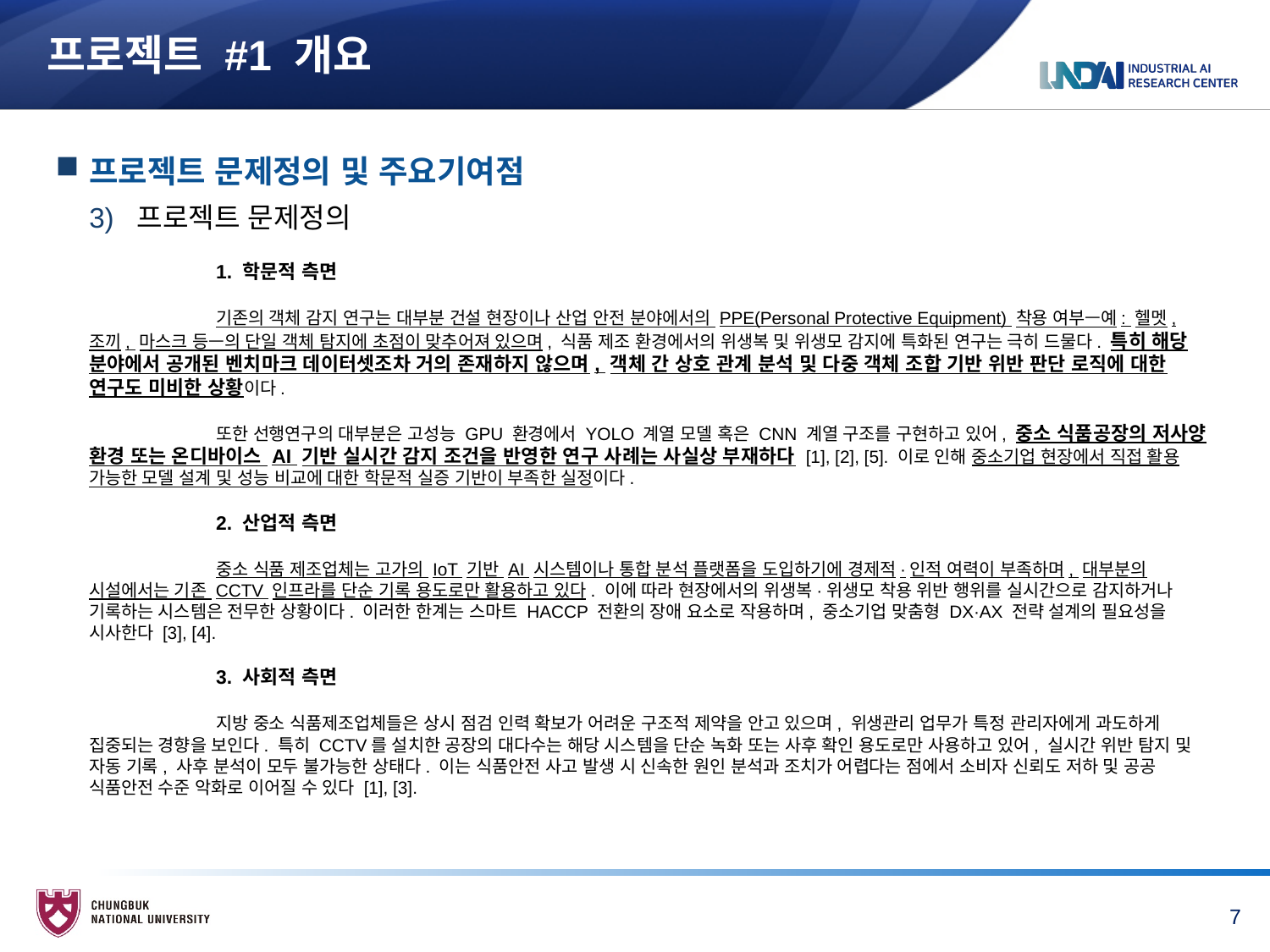

# 프로젝트 #1 개요
프로젝트 문제정의 및 주요기여점
프로젝트 문제정의
		1. 학문적 측면
		기존의 객체 감지 연구는 대부분 건설 현장이나 산업 안전 분야에서의 PPE(Personal Protective Equipment) 착용 여부—예: 헬멧, 조끼, 마스크 등—의 단일 객체 탐지에 초점이 맞추어져 있으며, 식품 제조 환경에서의 위생복 및 위생모 감지에 특화된 연구는 극히 드물다. 특히 해당 분야에서 공개된 벤치마크 데이터셋조차 거의 존재하지 않으며, 객체 간 상호 관계 분석 및 다중 객체 조합 기반 위반 판단 로직에 대한 연구도 미비한 상황이다.
		또한 선행연구의 대부분은 고성능 GPU 환경에서 YOLO 계열 모델 혹은 CNN 계열 구조를 구현하고 있어, 중소 식품공장의 저사양 환경 또는 온디바이스 AI 기반 실시간 감지 조건을 반영한 연구 사례는 사실상 부재하다 [1], [2], [5]. 이로 인해 중소기업 현장에서 직접 활용 가능한 모델 설계 및 성능 비교에 대한 학문적 실증 기반이 부족한 실정이다.
		2. 산업적 측면
		중소 식품 제조업체는 고가의 IoT 기반 AI 시스템이나 통합 분석 플랫폼을 도입하기에 경제적·인적 여력이 부족하며, 대부분의 시설에서는 기존 CCTV 인프라를 단순 기록 용도로만 활용하고 있다. 이에 따라 현장에서의 위생복·위생모 착용 위반 행위를 실시간으로 감지하거나 기록하는 시스템은 전무한 상황이다. 이러한 한계는 스마트 HACCP 전환의 장애 요소로 작용하며, 중소기업 맞춤형 DX·AX 전략 설계의 필요성을 시사한다 [3], [4].
		3. 사회적 측면
		지방 중소 식품제조업체들은 상시 점검 인력 확보가 어려운 구조적 제약을 안고 있으며, 위생관리 업무가 특정 관리자에게 과도하게 집중되는 경향을 보인다. 특히 CCTV를 설치한 공장의 대다수는 해당 시스템을 단순 녹화 또는 사후 확인 용도로만 사용하고 있어, 실시간 위반 탐지 및 자동 기록, 사후 분석이 모두 불가능한 상태다. 이는 식품안전 사고 발생 시 신속한 원인 분석과 조치가 어렵다는 점에서 소비자 신뢰도 저하 및 공공 식품안전 수준 악화로 이어질 수 있다 [1], [3].